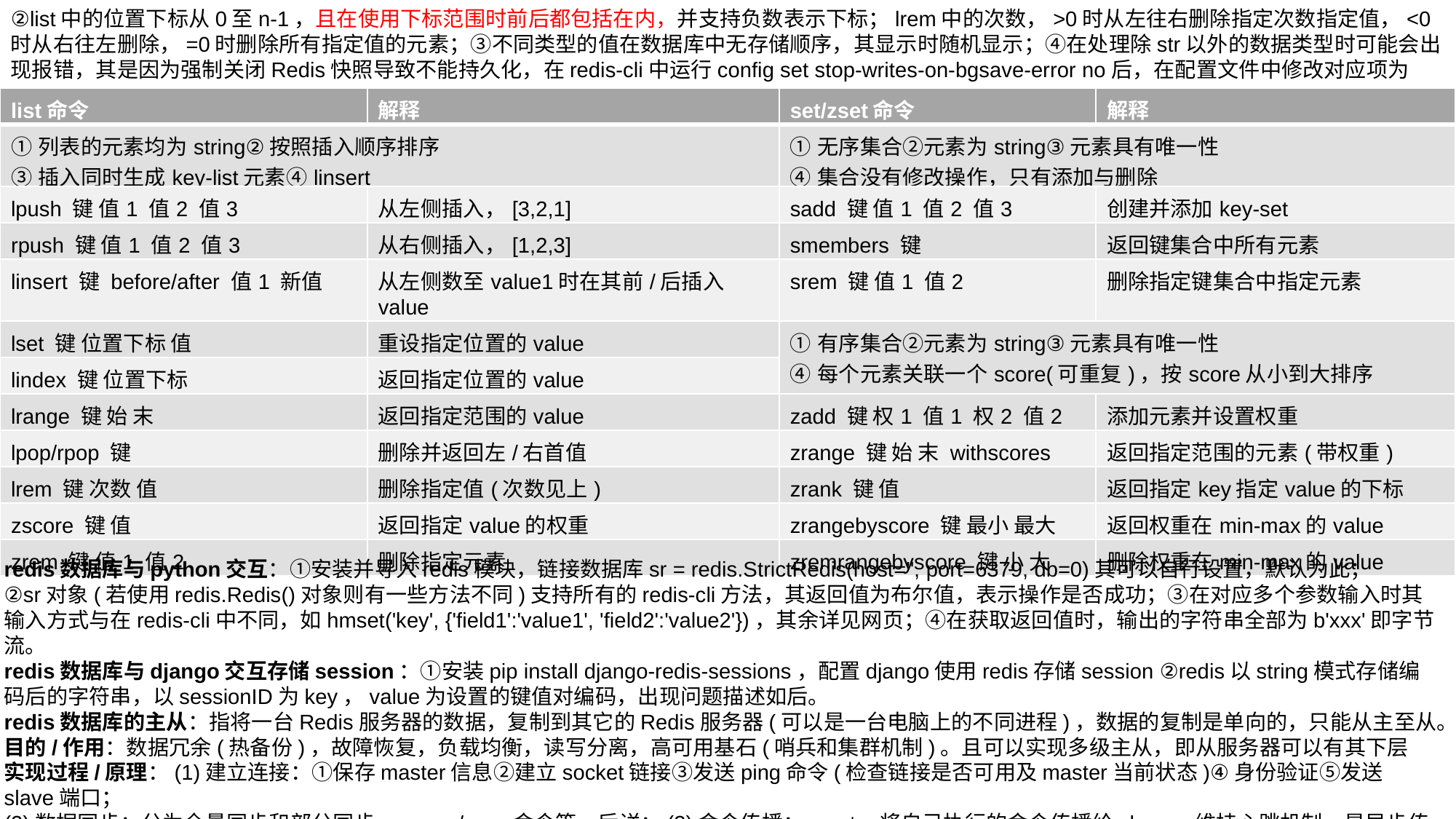

②list中的位置下标从0至n-1，且在使用下标范围时前后都包括在内，并支持负数表示下标；lrem中的次数，>0时从左往右删除指定次数指定值，<0时从右往左删除，=0时删除所有指定值的元素；③不同类型的值在数据库中无存储顺序，其显示时随机显示；④在处理除str以外的数据类型时可能会出现报错，其是因为强制关闭Redis快照导致不能持久化，在redis-cli中运行config set stop-writes-on-bgsave-error no后，在配置文件中修改对应项为no。
| list命令 | 解释 | set/zset命令 | 解释 |
| --- | --- | --- | --- |
| ①列表的元素均为string②按照插入顺序排序 ③插入同时生成key-list元素④linsert |  | ①无序集合②元素为string③元素具有唯一性 ④集合没有修改操作，只有添加与删除 |  |
| lpush 键 值1 值2 值3 | 从左侧插入，[3,2,1] | sadd 键 值1 值2 值3 | 创建并添加key-set |
| rpush 键 值1 值2 值3 | 从右侧插入，[1,2,3] | smembers 键 | 返回键集合中所有元素 |
| linsert 键 before/after 值1 新值 | 从左侧数至value1时在其前/后插入value | srem 键 值1 值2 | 删除指定键集合中指定元素 |
| lset 键 位置下标 值 | 重设指定位置的value | ①有序集合②元素为string③元素具有唯一性 ④每个元素关联一个score(可重复)，按score从小到大排序 |  |
| lindex 键 位置下标 | 返回指定位置的value |  |  |
| lrange 键 始 末 | 返回指定范围的value | zadd 键 权1 值1 权2 值2 | 添加元素并设置权重 |
| lpop/rpop 键 | 删除并返回左/右首值 | zrange 键 始 末 withscores | 返回指定范围的元素(带权重) |
| lrem 键 次数 值 | 删除指定值(次数见上) | zrank 键 值 | 返回指定key指定value的下标 |
| zscore 键 值 | 返回指定value的权重 | zrangebyscore 键 最小 最大 | 返回权重在min-max的value |
| zrem 键 值1 值2 | 删除指定元素 | zremrangebyscore 键 小 大 | 删除权重在min-max的value |
redis数据库与python交互：①安装并导入redis模块，链接数据库sr = redis.StrictRedis(host='', port=6379, db=0)其可以自行设置，默认为此；
②sr对象(若使用redis.Redis()对象则有一些方法不同)支持所有的redis-cli方法，其返回值为布尔值，表示操作是否成功；③在对应多个参数输入时其输入方式与在redis-cli中不同，如hmset('key', {'field1':'value1', 'field2':'value2'})，其余详见网页；④在获取返回值时，输出的字符串全部为b'xxx'即字节流。
redis数据库与django交互存储session：①安装pip install django-redis-sessions，配置django使用redis存储session ②redis以string模式存储编码后的字符串，以sessionID为key，value为设置的键值对编码，出现问题描述如后。
redis数据库的主从：指将一台Redis服务器的数据，复制到其它的Redis服务器(可以是一台电脑上的不同进程)，数据的复制是单向的，只能从主至从。
目的/作用：数据冗余(热备份)，故障恢复，负载均衡，读写分离，高可用基石(哨兵和集群机制)。且可以实现多级主从，即从服务器可以有其下层
实现过程/原理：(1)建立连接：①保存master信息②建立socket链接③发送ping命令(检查链接是否可用及master当前状态)④身份验证⑤发送slave端口；
(2)数据同步：分为全量同步和部分同步，psync/sync命令等，后详；(3)命令传播：master将自己执行的命令传播给slave，维持心跳机制，是异步传输。